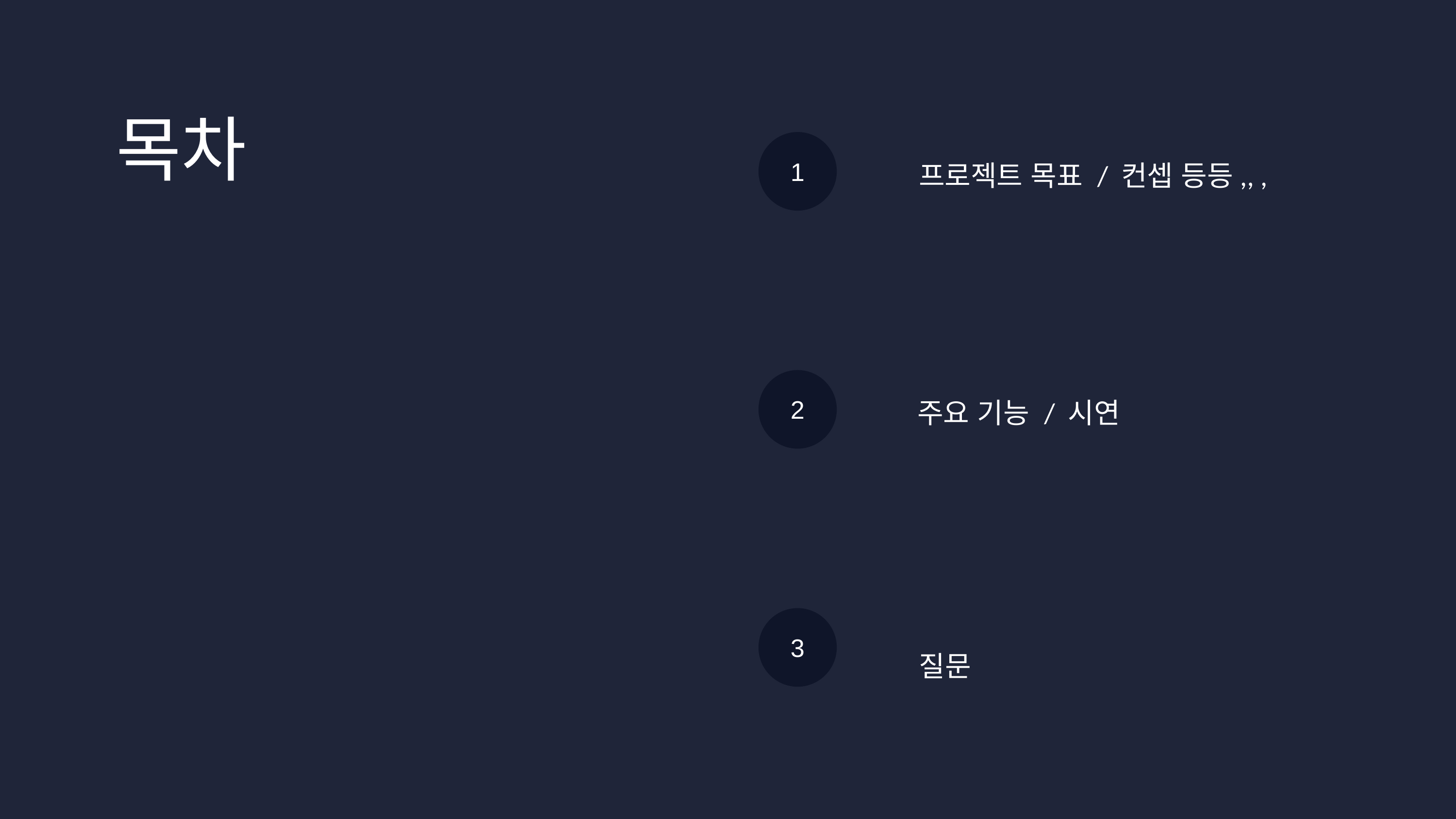

목차

프로젝트 목표 / 컨셉 등등,, ,
1

주요 기능 / 시연
2

3
질문